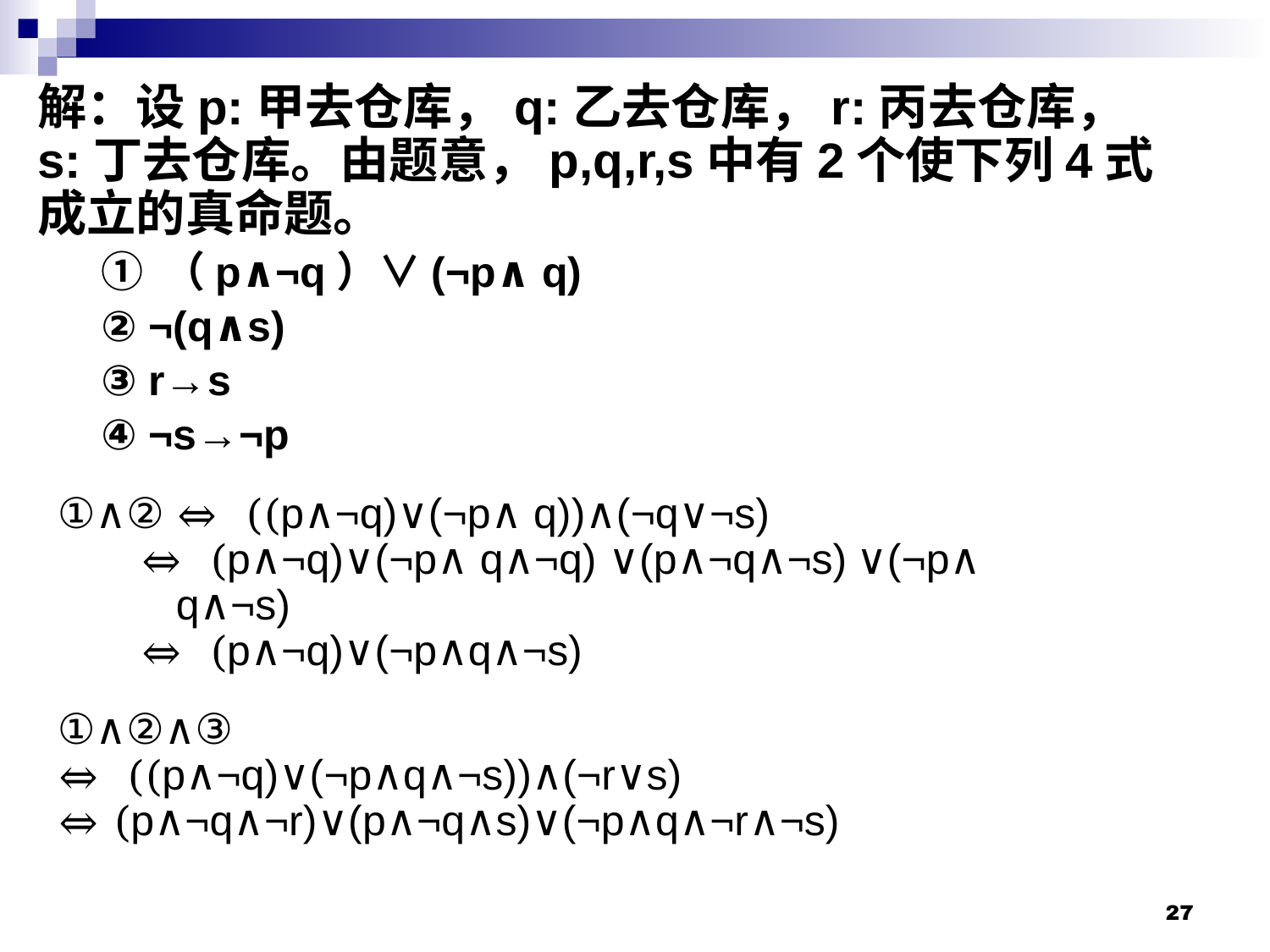

# 解：设p:甲去仓库，q:乙去仓库，r:丙去仓库，s:丁去仓库。由题意，p,q,r,s中有2个使下列4式成立的真命题。
① （p∧¬q）∨(¬p∧ q)
② ¬(q∧s)
③ r→s
④ ¬s→¬p
①∧② ⇔  ((p∧¬q)∨(¬p∧ q))∧(¬q∨¬s)
       ⇔  (p∧¬q)∨(¬p∧ q∧¬q) ∨(p∧¬q∧¬s) ∨(¬p∧
          q∧¬s)
       ⇔  (p∧¬q)∨(¬p∧q∧¬s)
①∧②∧③
⇔  ((p∧¬q)∨(¬p∧q∧¬s))∧(¬r∨s)
⇔ (p∧¬q∧¬r)∨(p∧¬q∧s)∨(¬p∧q∧¬r∧¬s)

27